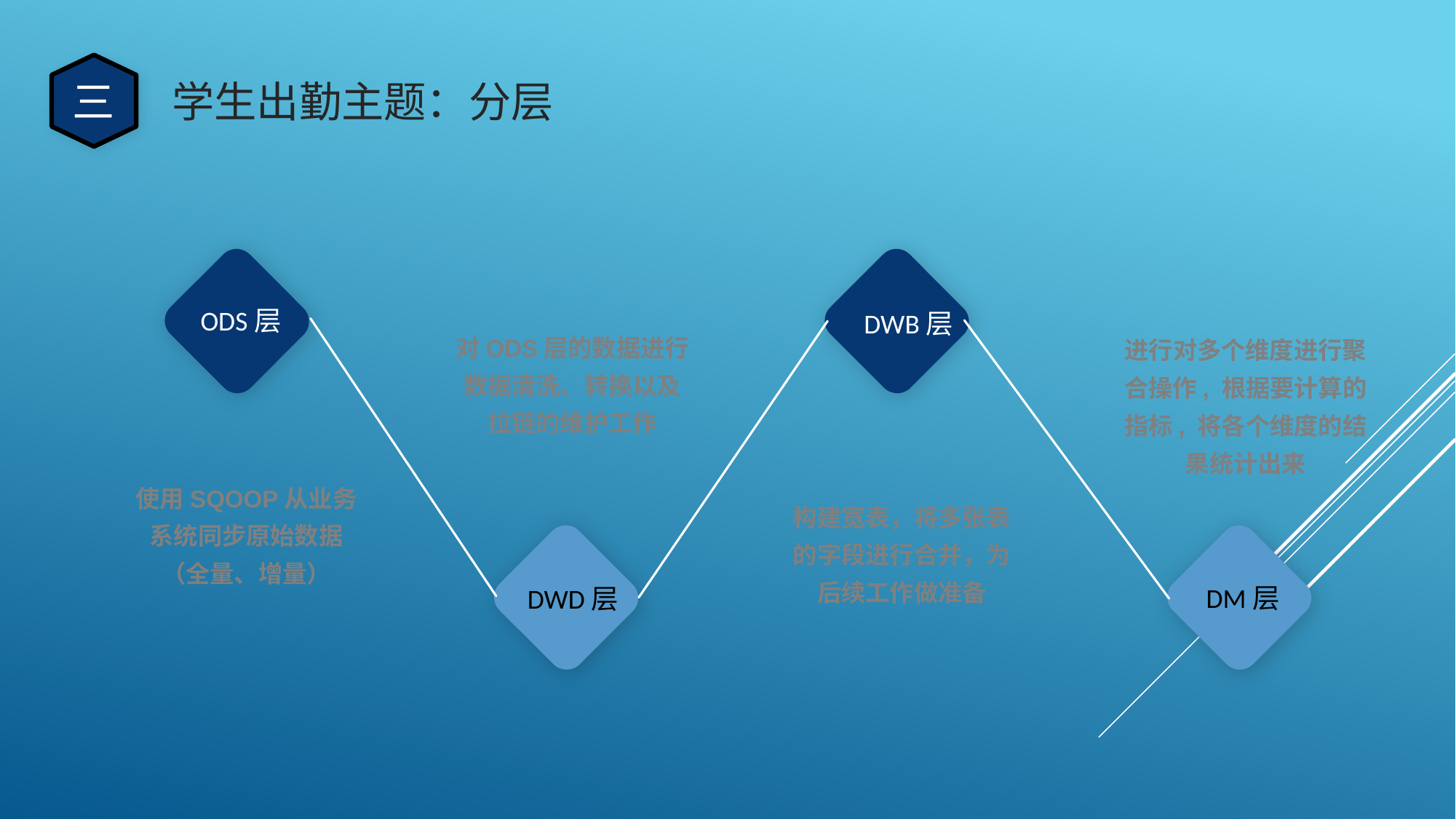

三
学生出勤主题：分层

ODS层
DWB层
对ODS层的数据进行数据清洗、转换以及拉链的维护工作
进行对多个维度进行聚合操作, 根据要计算的指标, 将各个维度的结果统计出来
使用SQOOP从业务系统同步原始数据（全量、增量）
构建宽表，将多张表的字段进行合并，为后续工作做准备

DM层
DWD层